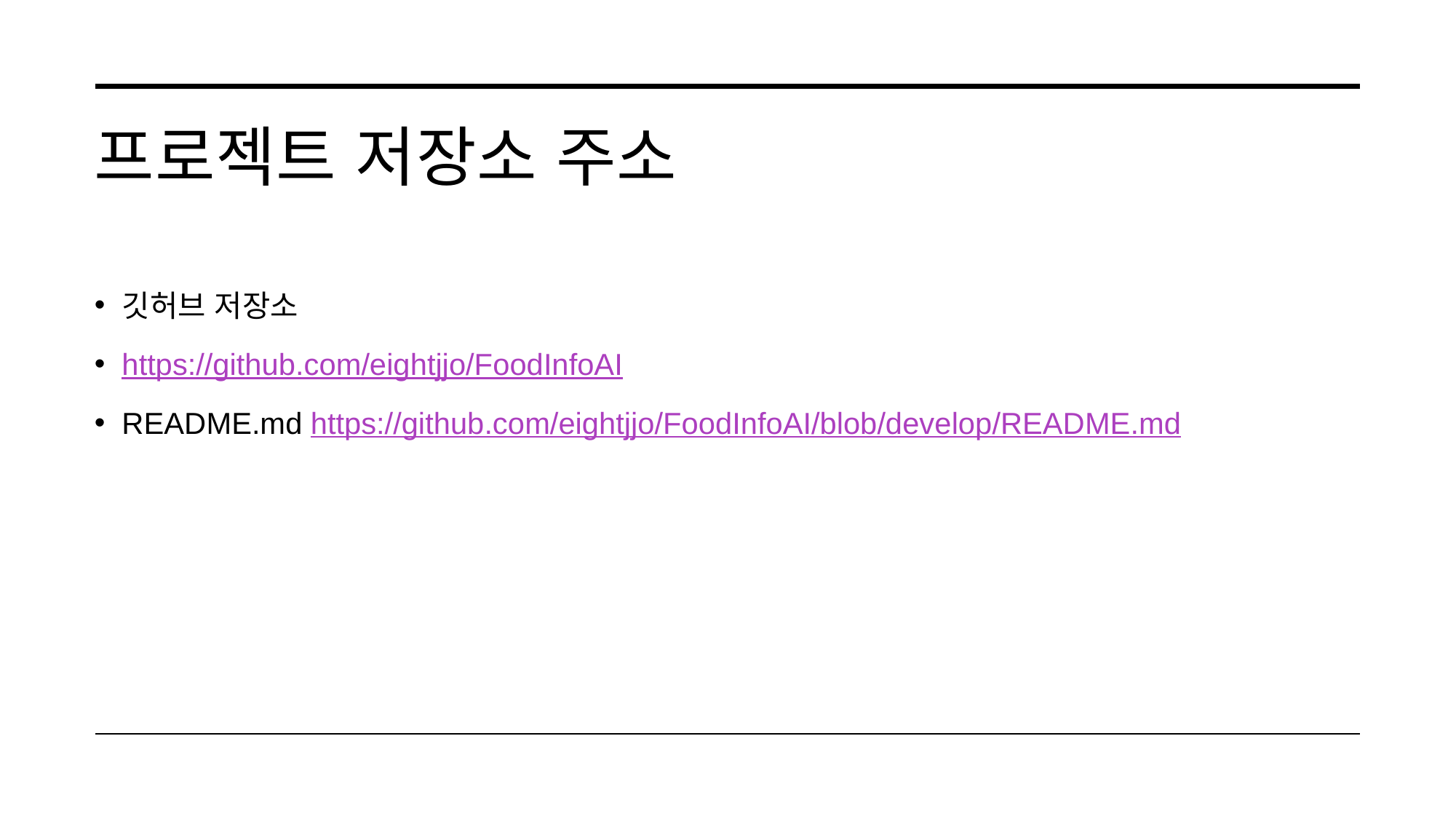

# 프로젝트 저장소 주소

깃허브 저장소
https://github.com/eightjjo/FoodInfoAI
README.md https://github.com/eightjjo/FoodInfoAI/blob/develop/README.md